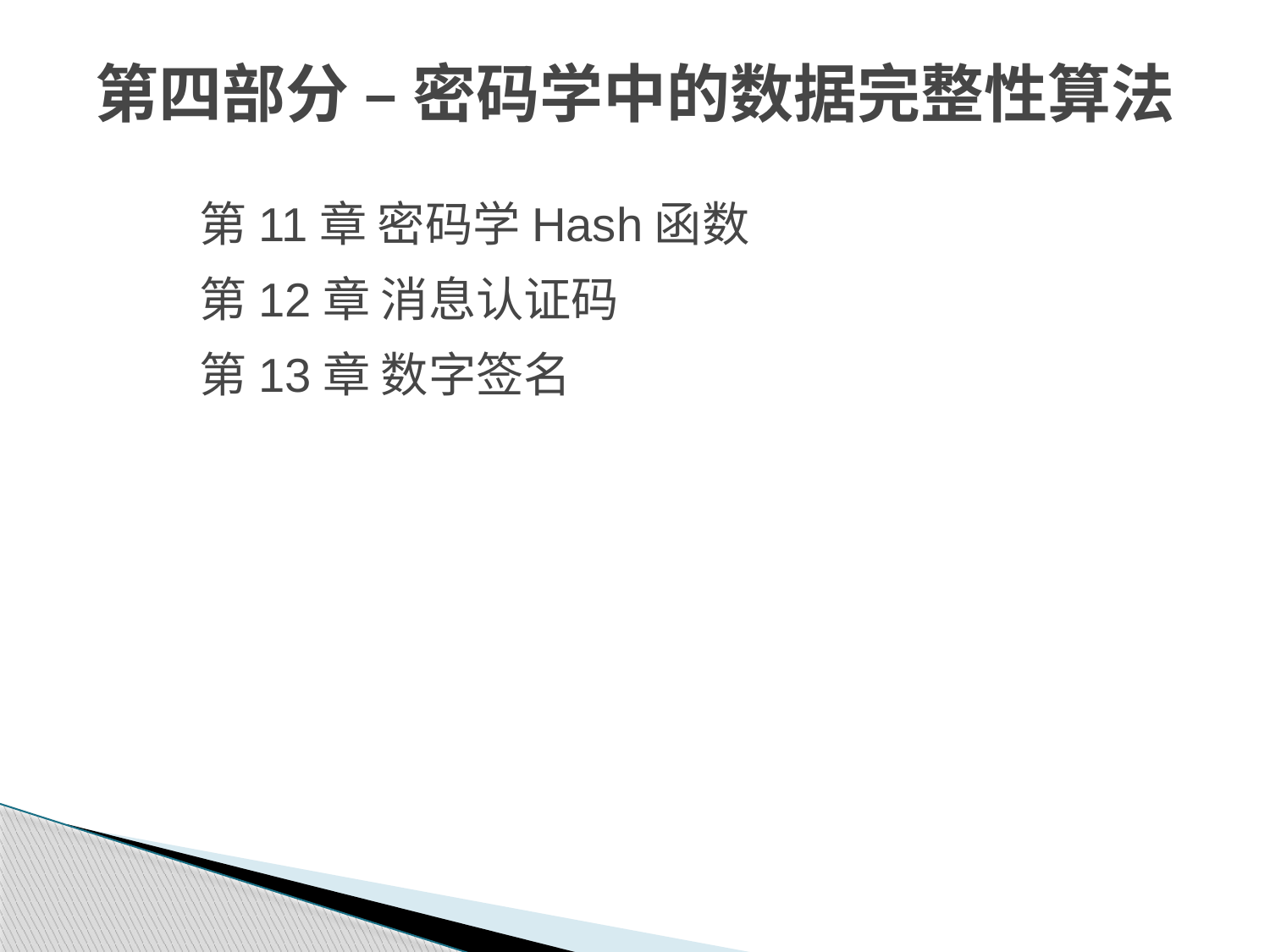

# 第四部分 – 密码学中的数据完整性算法
          第11章 密码学Hash函数
          第12章 消息认证码
          第13章 数字签名